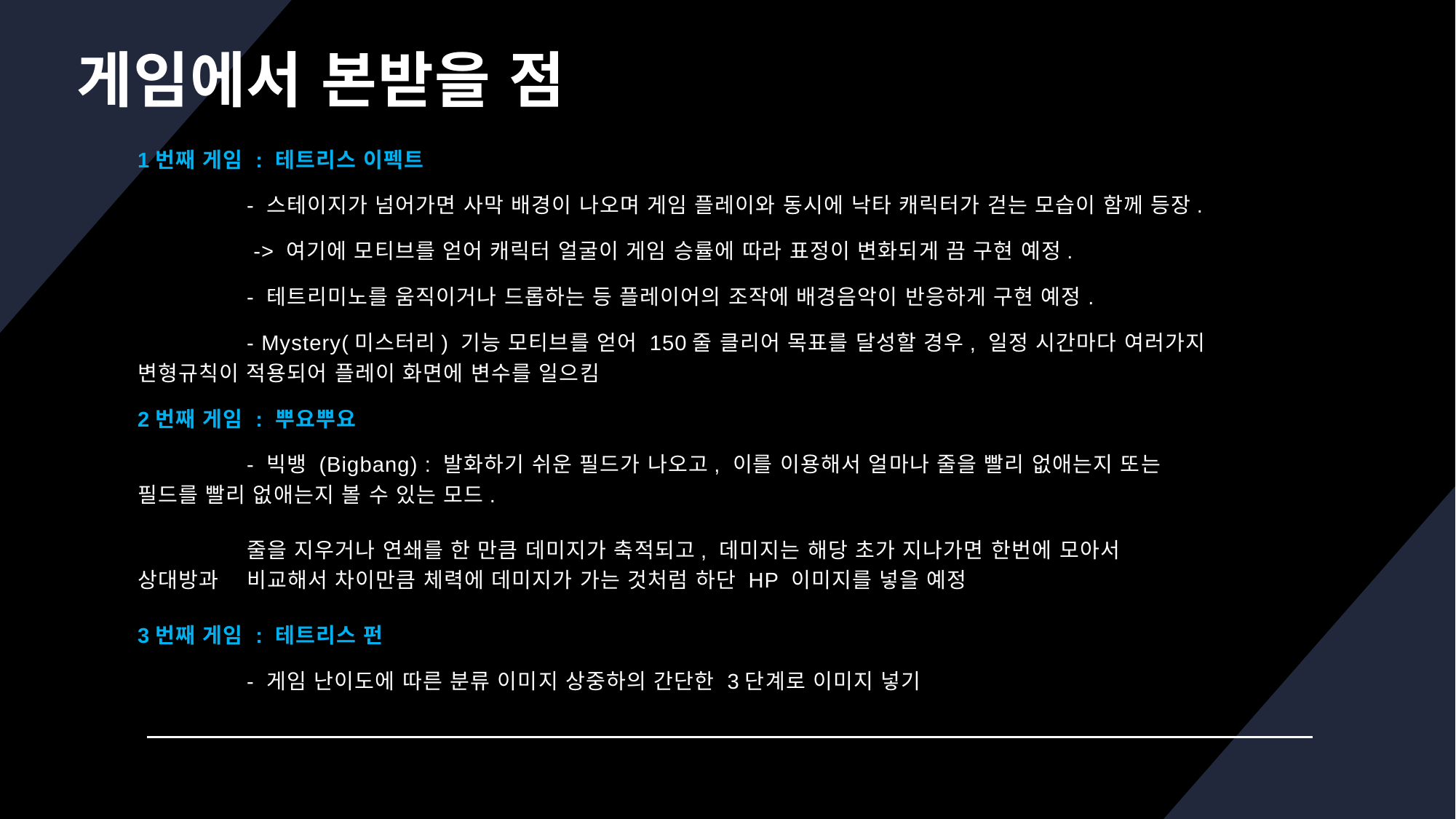

# 게임에서 본받을 점
1번째 게임 : 테트리스 이펙트
	- 스테이지가 넘어가면 사막 배경이 나오며 게임 플레이와 동시에 낙타 캐릭터가 걷는 모습이 함께 등장.
	 -> 여기에 모티브를 얻어 캐릭터 얼굴이 게임 승률에 따라 표정이 변화되게 끔 구현 예정.
	- 테트리미노를 움직이거나 드롭하는 등 플레이어의 조작에 배경음악이 반응하게 구현 예정.
	- Mystery(미스터리) 기능 모티브를 얻어 150줄 클리어 목표를 달성할 경우, 일정 시간마다 여러가지 	변형규칙이 적용되어 플레이 화면에 변수를 일으킴
2번째 게임 : 뿌요뿌요
 	- 빅뱅 (Bigbang) : 발화하기 쉬운 필드가 나오고, 이를 이용해서 얼마나 줄을 빨리 없애는지 또는 	필드를 빨리 없애는지 볼 수 있는 모드.
	줄을 지우거나 연쇄를 한 만큼 데미지가 축적되고, 데미지는 해당 초가 지나가면 한번에 모아서 	상대방과 	비교해서 차이만큼 체력에 데미지가 가는 것처럼 하단 HP 이미지를 넣을 예정
3번째 게임 : 테트리스 펀
	- 게임 난이도에 따른 분류 이미지 상중하의 간단한 3단계로 이미지 넣기